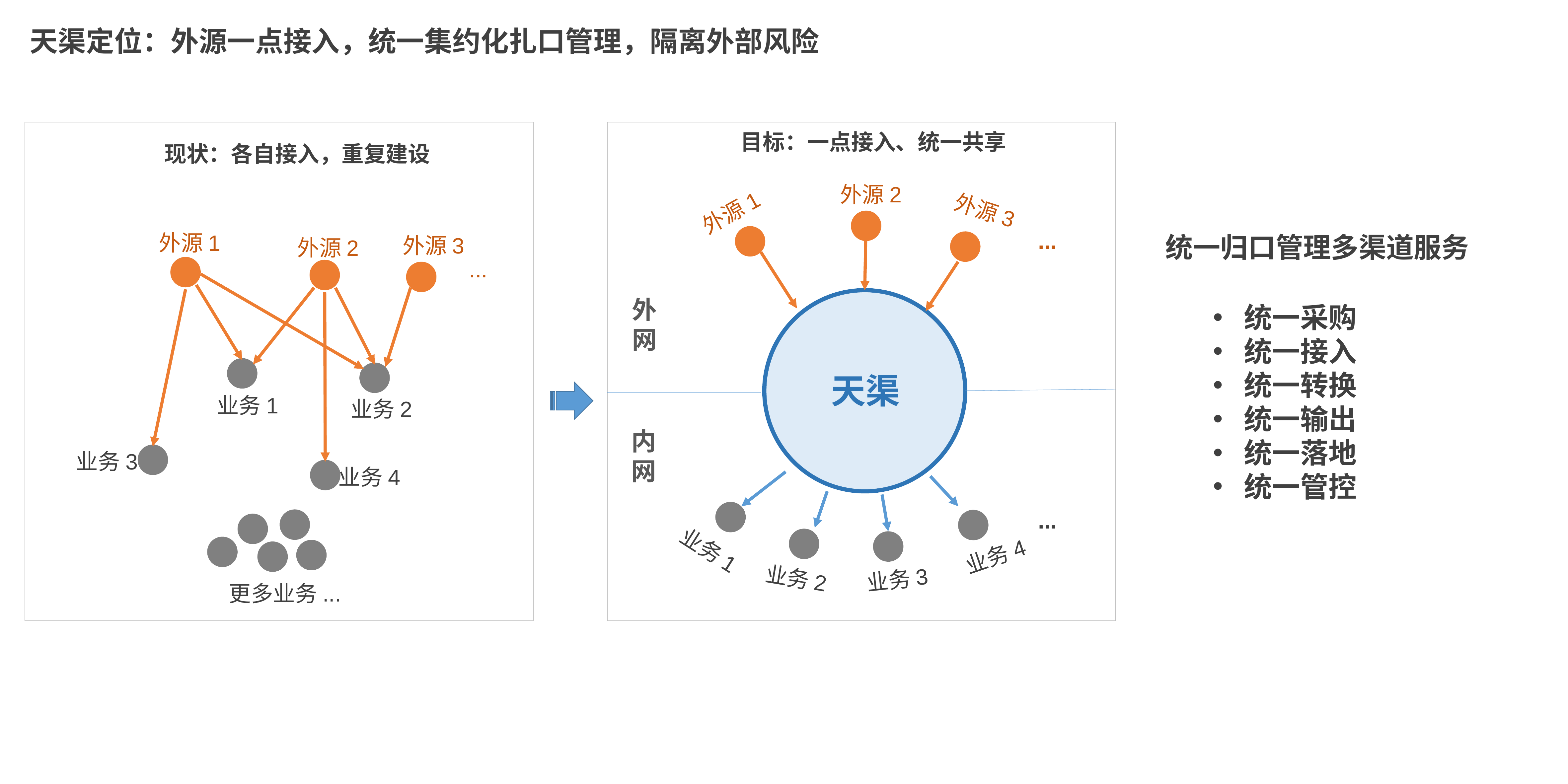

天渠定位：外源一点接入，统一集约化扎口管理，隔离外部风险

目标：一点接入、统一共享
现状：各自接入，重复建设
外源2
外源3
外源1

...

外源1
统一归口管理多渠道服务
外源3
外源2

...

外
网
统一采购
统一接入
统一转换
统一输出
统一落地
统一管控

天渠

业务1
业务2
内
网

业务3

业务4

...

业务1

业务4

业务2
业务3
更多业务...